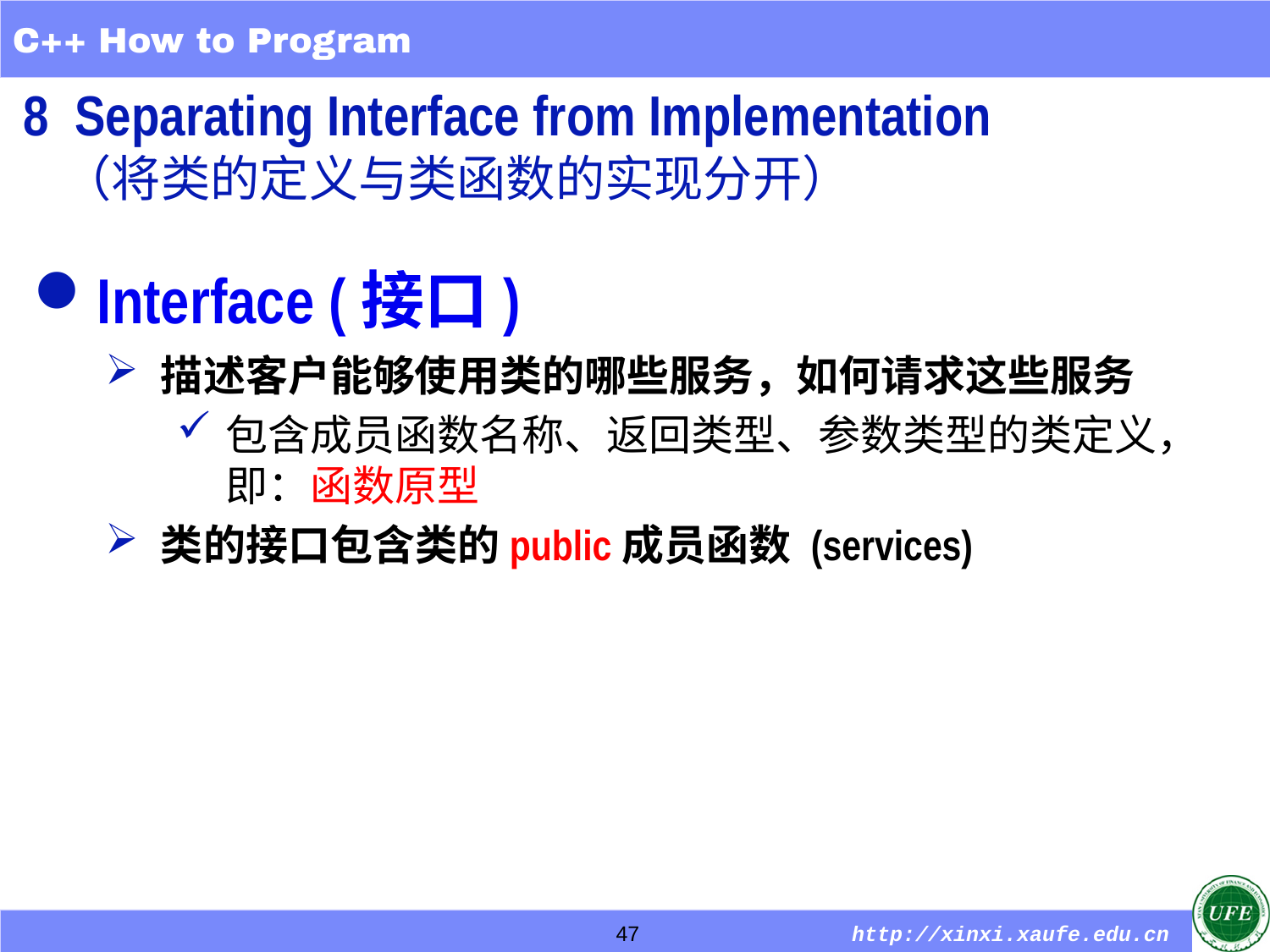

8  Separating Interface from Implementation
  （将类的定义与类函数的实现分开）
Interface (接口)
描述客户能够使用类的哪些服务，如何请求这些服务
包含成员函数名称、返回类型、参数类型的类定义，即：函数原型
类的接口包含类的public成员函数 (services)
47